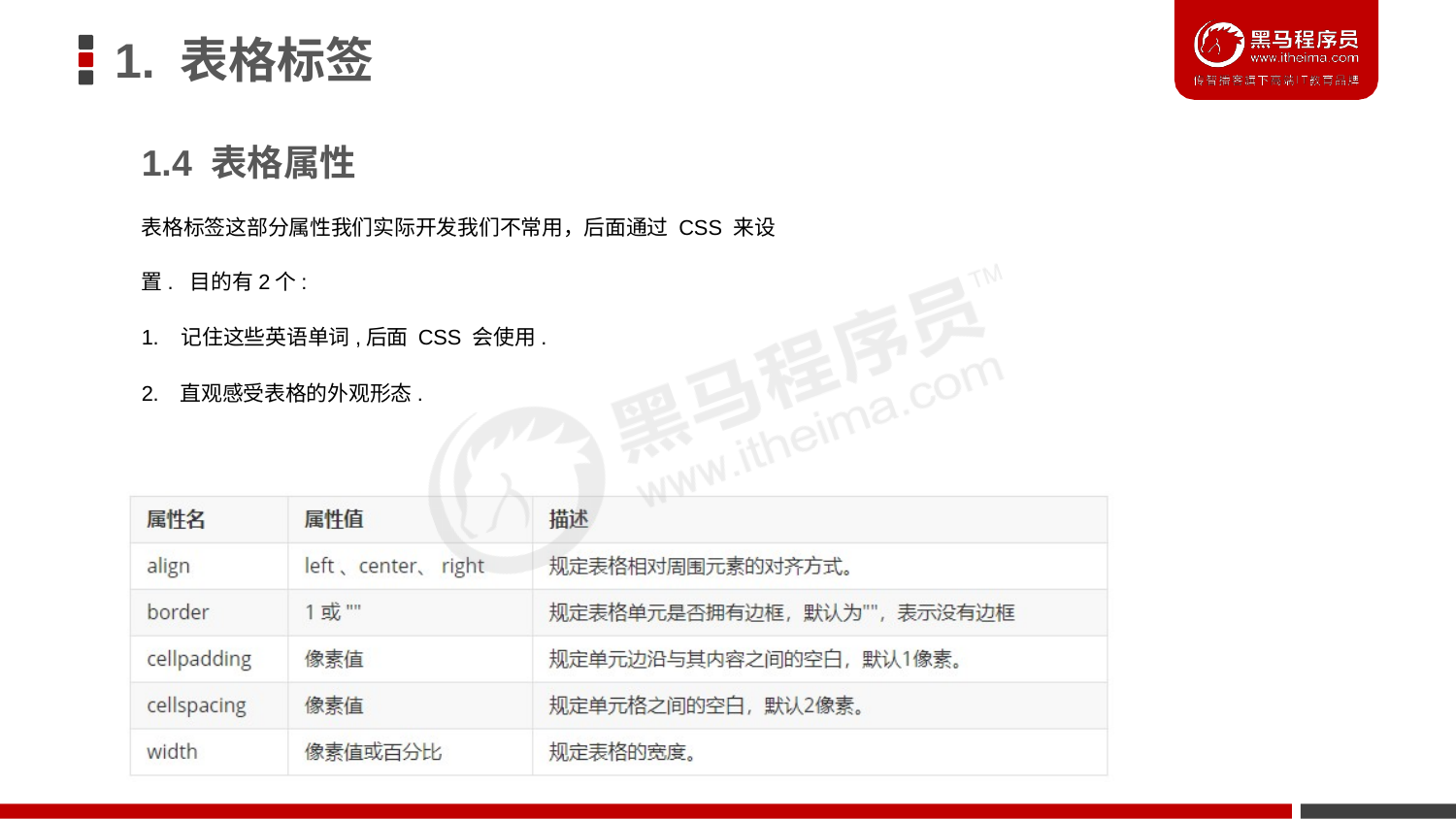

# 1. 表格标签
1.4 表格属性
表格标签这部分属性我们实际开发我们不常用，后面通过 CSS 来设置.  目的有2个:

1.   记住这些英语单词,后面 CSS 会使用.

2.  直观感受表格的外观形态.